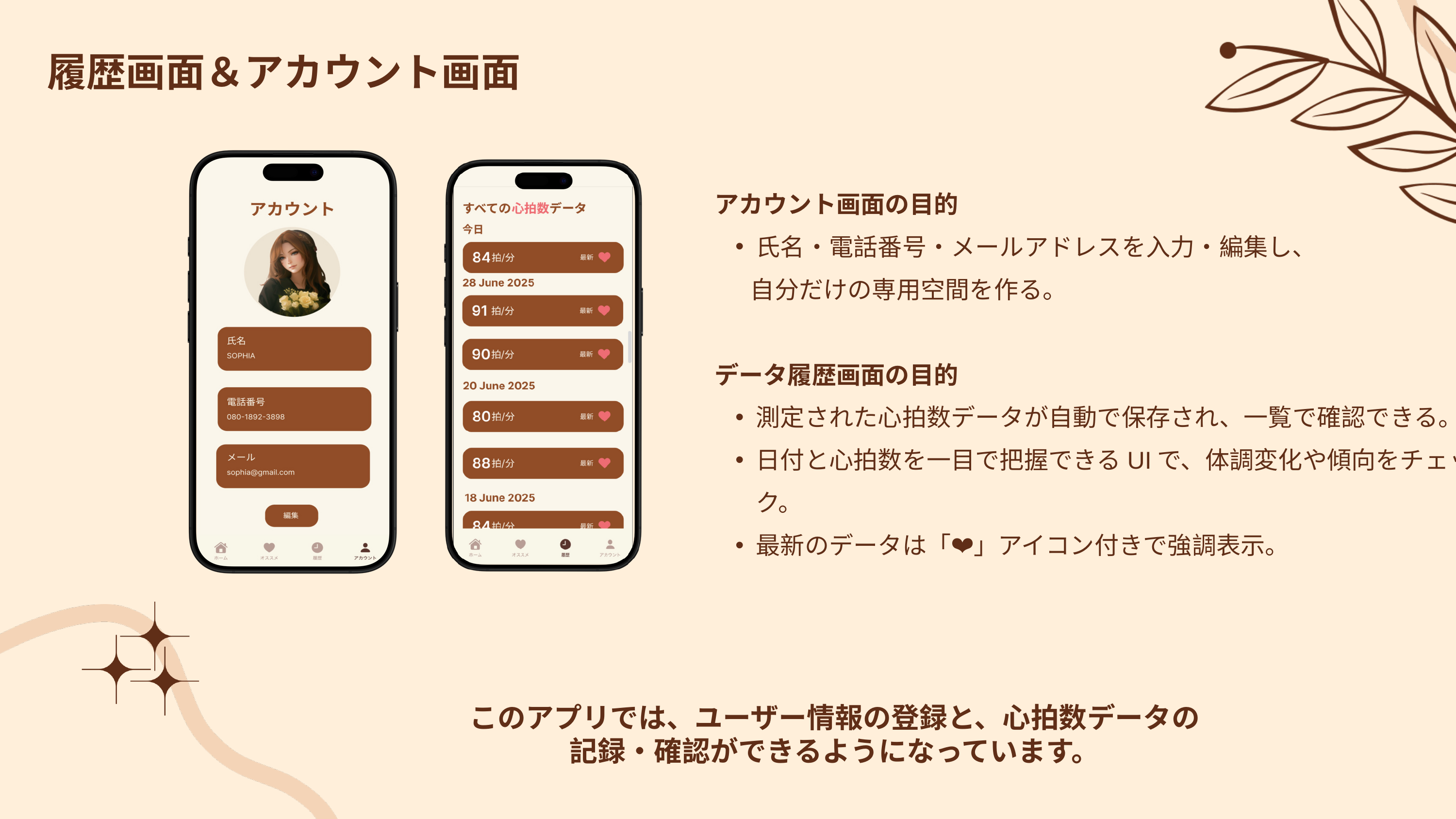

履歴画面＆アカウント画面

アカウント画面の目的
氏名・電話番号・メールアドレスを入力・編集し、
 　自分だけの専用空間を作る。

データ履歴画面の目的
測定された心拍数データが自動で保存され、一覧で確認できる。
日付と心拍数を一目で把握できるUIで、体調変化や傾向をチェック。
最新のデータは「❤️」アイコン付きで強調表示。

このアプリでは、ユーザー情報の登録と、心拍数データの記録・確認ができるようになっています。